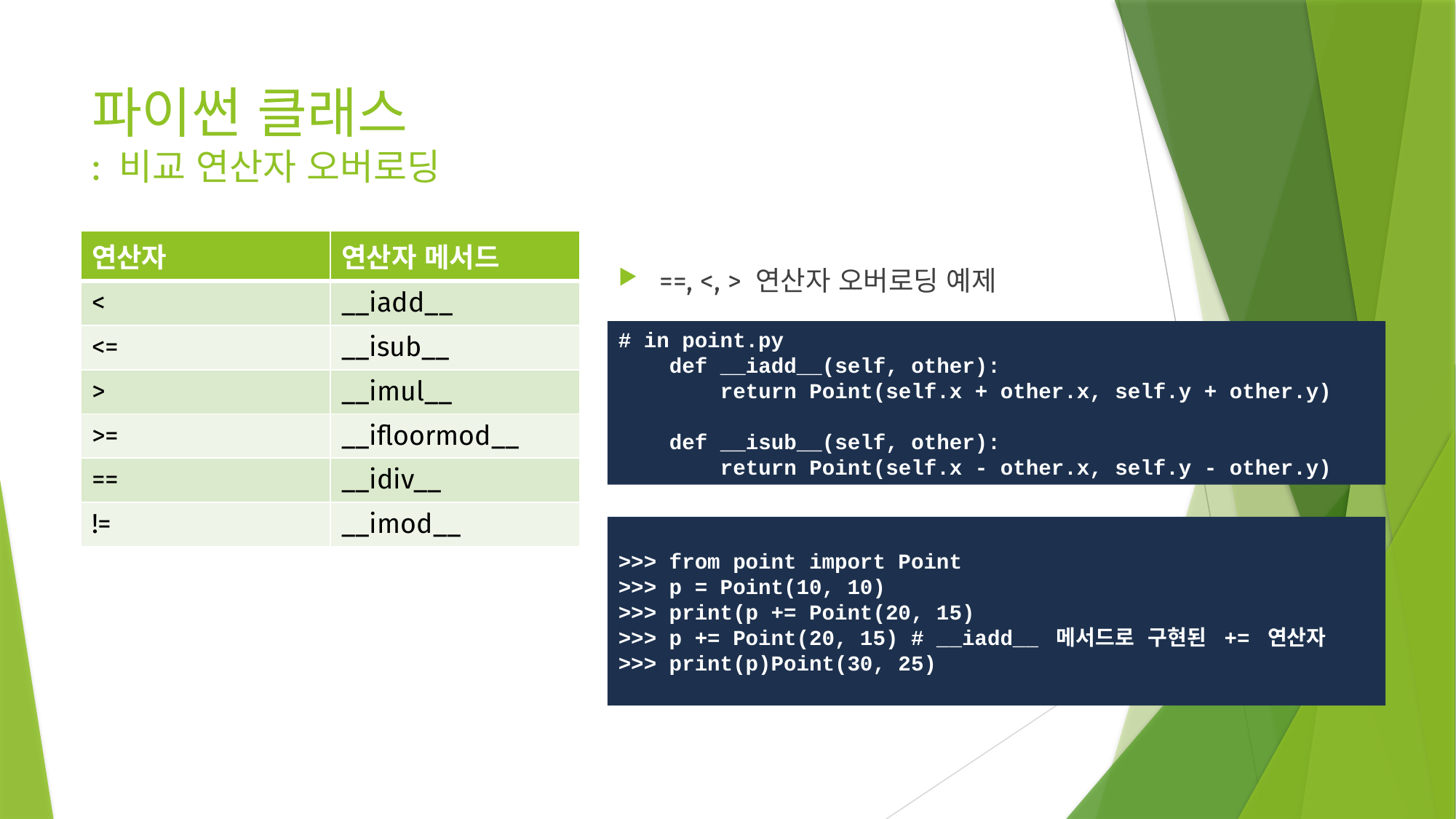

# 파이썬 클래스 : 비교 연산자 오버로딩
| 연산자 | 연산자 메서드 |
| --- | --- |
| < | \_\_iadd\_\_ |
| <= | \_\_isub\_\_ |
| > | \_\_imul\_\_ |
| >= | \_\_ifloormod\_\_ |
| == | \_\_idiv\_\_ |
| != | \_\_imod\_\_ |
==, <, > 연산자 오버로딩 예제
# in point.py
    def __iadd__(self, other):
        return Point(self.x + other.x, self.y + other.y)
    def __isub__(self, other):
        return Point(self.x - other.x, self.y - other.y)

>>> from point import Point
>>> p = Point(10, 10)
>>> print(p += Point(20, 15)
>>> p += Point(20, 15) # __iadd__ 메서드로 구현된 += 연산자
>>> print(p)Point(30, 25)